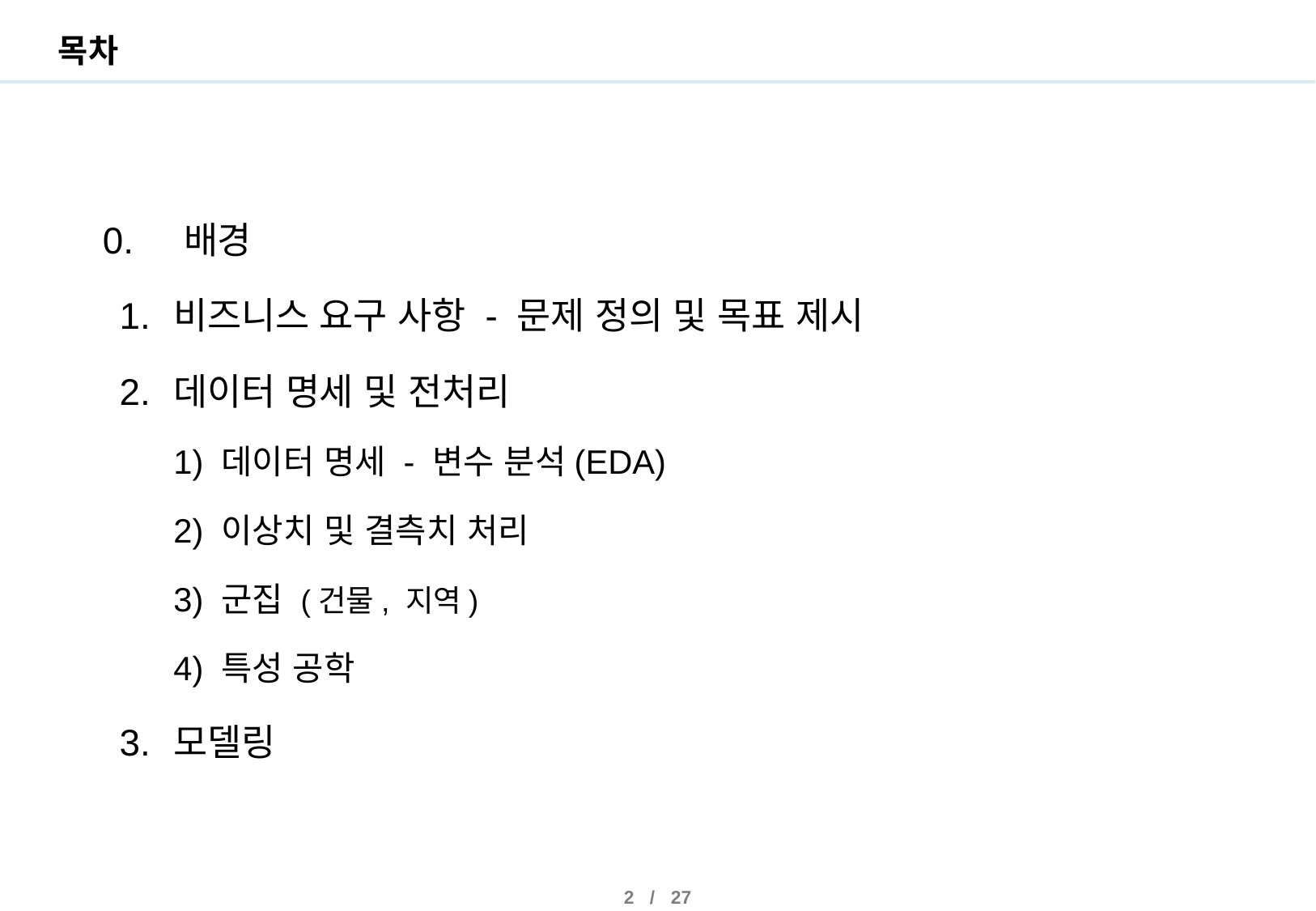

# 목차
0.    배경
비즈니스 요구 사항 - 문제 정의 및 목표 제시
데이터 명세 및 전처리
1) 데이터 명세 - 변수 분석(EDA)
2) 이상치 및 결측치 처리
3) 군집 (건물, 지역)
4) 특성 공학
모델링